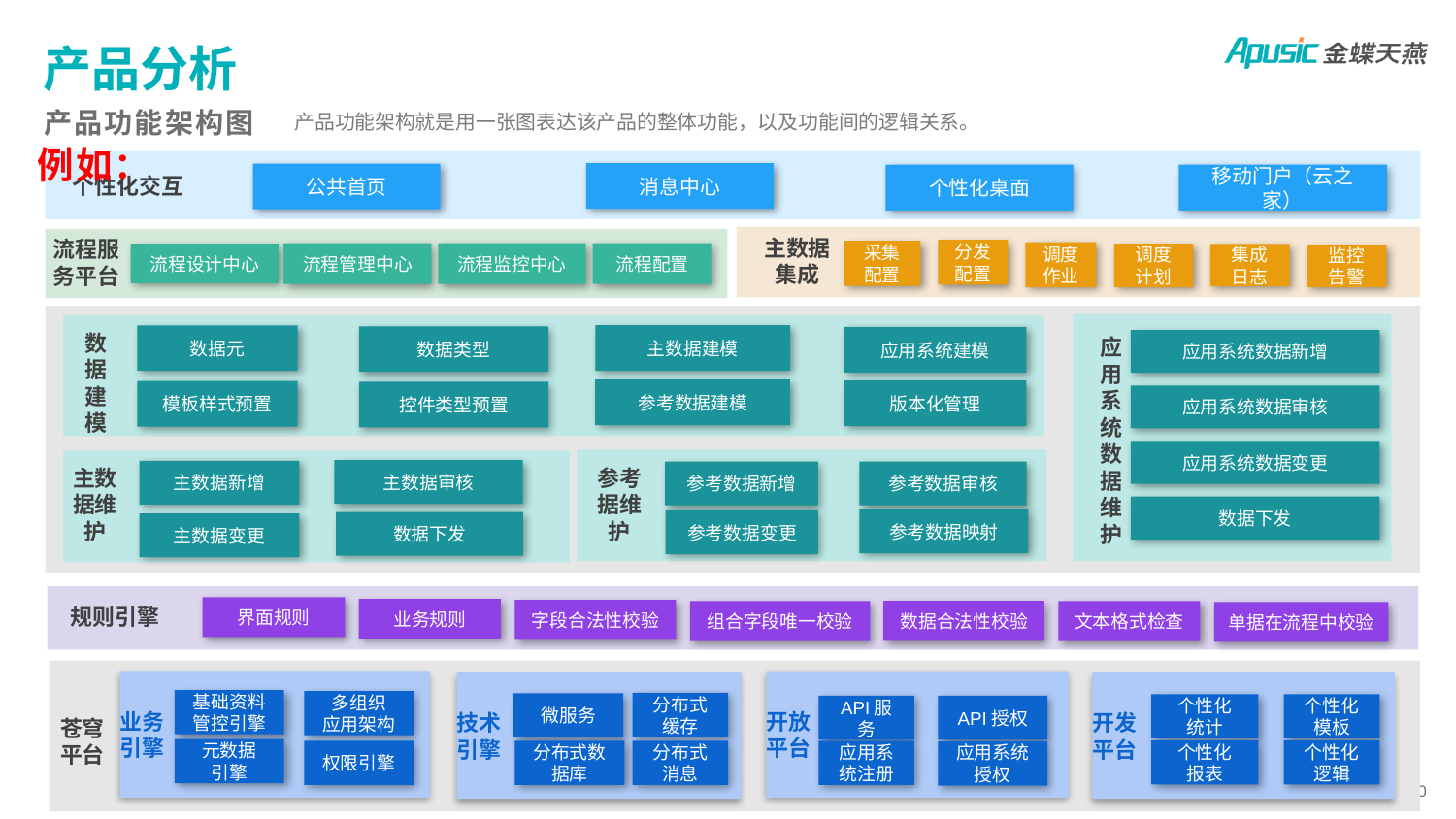

# 产品分析
产品功能架构图
产品功能架构就是用一张图表达该产品的整体功能，以及功能间的逻辑关系。
例如：

消息中心
公共首页
个性化交互
个性化桌面
移动门户（云之家）

主数据集成
流程服务平台
分发配置
采集配置
调度作业
流程管理中心
流程监控中心
流程配置
调度计划
流程设计中心
集成日志
监控告警

主数据建模
数据元
数据类型
应用系统建模
数据建模
应用系统数据新增
应用系统数据维护
参考数据建模
版本化管理
模板样式预置
控件类型预置
应用系统数据审核
应用系统数据变更

主数据审核
主数据新增
参考数据新增
参考数据审核
主数据维护
参考据维护
数据下发
参考数据映射
参考数据变更
数据下发
主数据变更

规则引擎
界面规则
业务规则
字段合法性校验
数据合法性校验
组合字段唯一校验
文本格式检查
单据在流程中校验

业务
引擎
开放
平台
技术
引擎
开发
平台
基础资料管控引擎
多组织
应用架构
分布式缓存
微服务
个性化
统计
个性化模板
API服务
API授权
苍穹平台
元数据
引擎
个性化
报表
个性化逻辑
权限引擎
分布式数据库
分布式消息
应用系统注册
应用系统授权